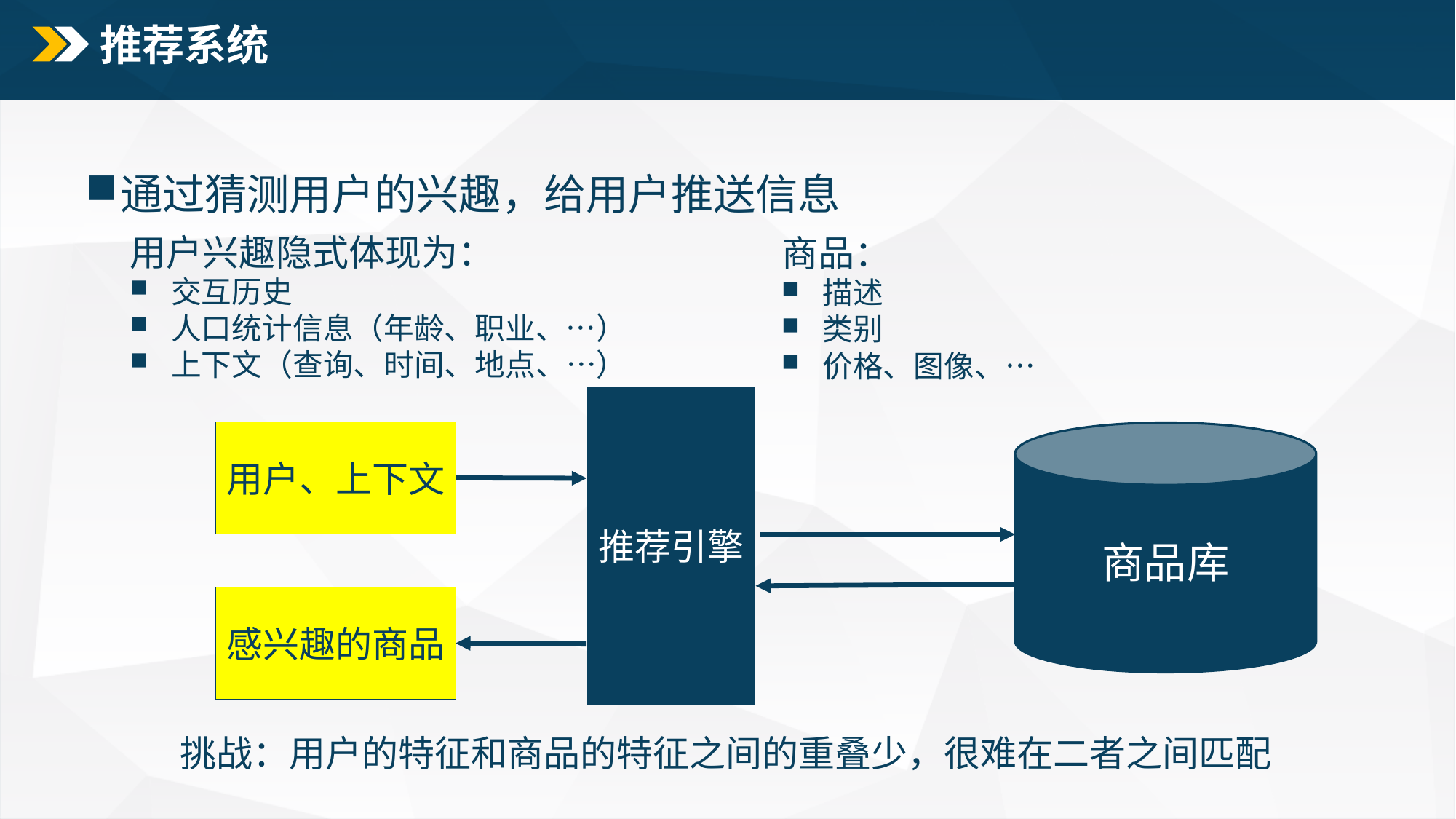

# 推荐系统
通过猜测用户的兴趣，给用户推送信息
用户兴趣隐式体现为：
交互历史
人口统计信息（年龄、职业、…）
上下文（查询、时间、地点、…）
商品：
描述
类别
价格、图像、…

推荐引擎

用户、上下文

商品库

感兴趣的商品

挑战：用户的特征和商品的特征之间的重叠少，很难在二者之间匹配